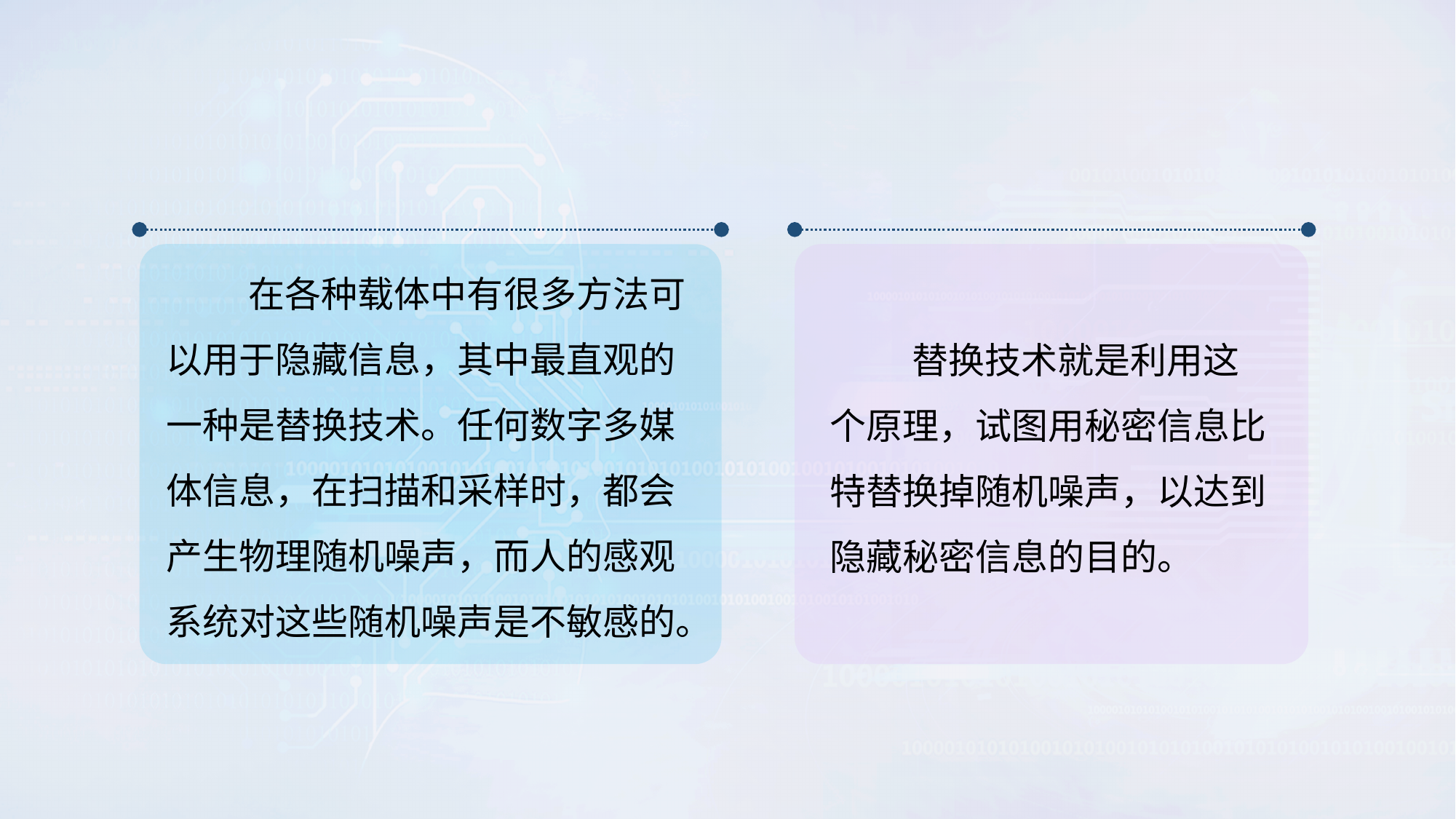

在各种载体中有很多方法可以用于隐藏信息，其中最直观的一种是替换技术。任何数字多媒体信息，在扫描和采样时，都会产生物理随机噪声，而人的感观系统对这些随机噪声是不敏感的。
         替换技术就是利用这个原理，试图用秘密信息比特替换掉随机噪声，以达到隐藏秘密信息的目的。